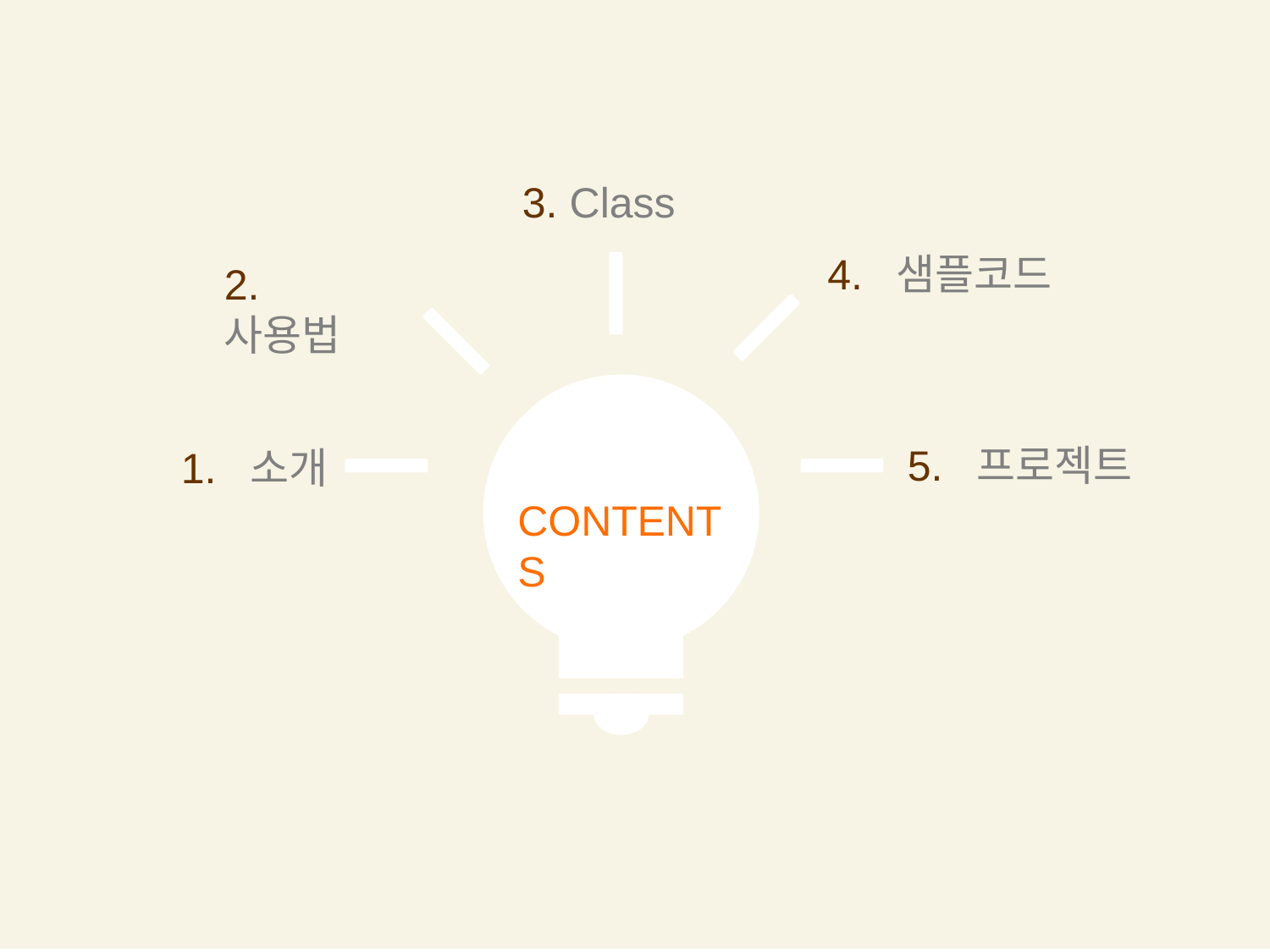

3. Class
4.  샘플코드
2. 사용법

5.  프로젝트
1.  소개
CONTENTS
2